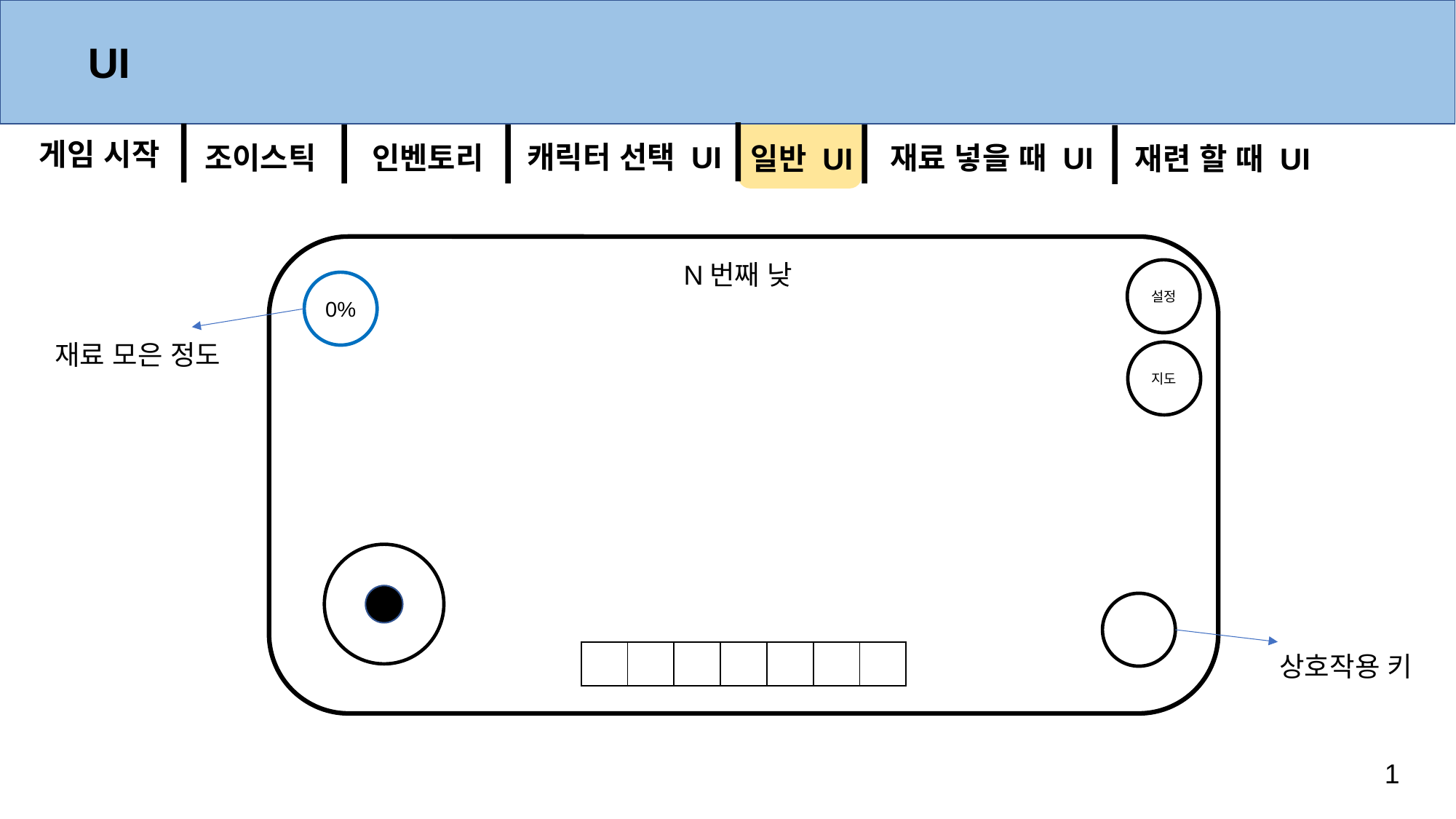

UI

게임 시작
캐릭터 선택 UI
조이스틱
인벤토리
재료 넣을 때 UI
일반 UI
재련 할 때 UI
N번째 낮
설정

0%
재료 모은 정도
지도

|  |  |  |  |  |  |  |
| --- | --- | --- | --- | --- | --- | --- |
상호작용 키
1